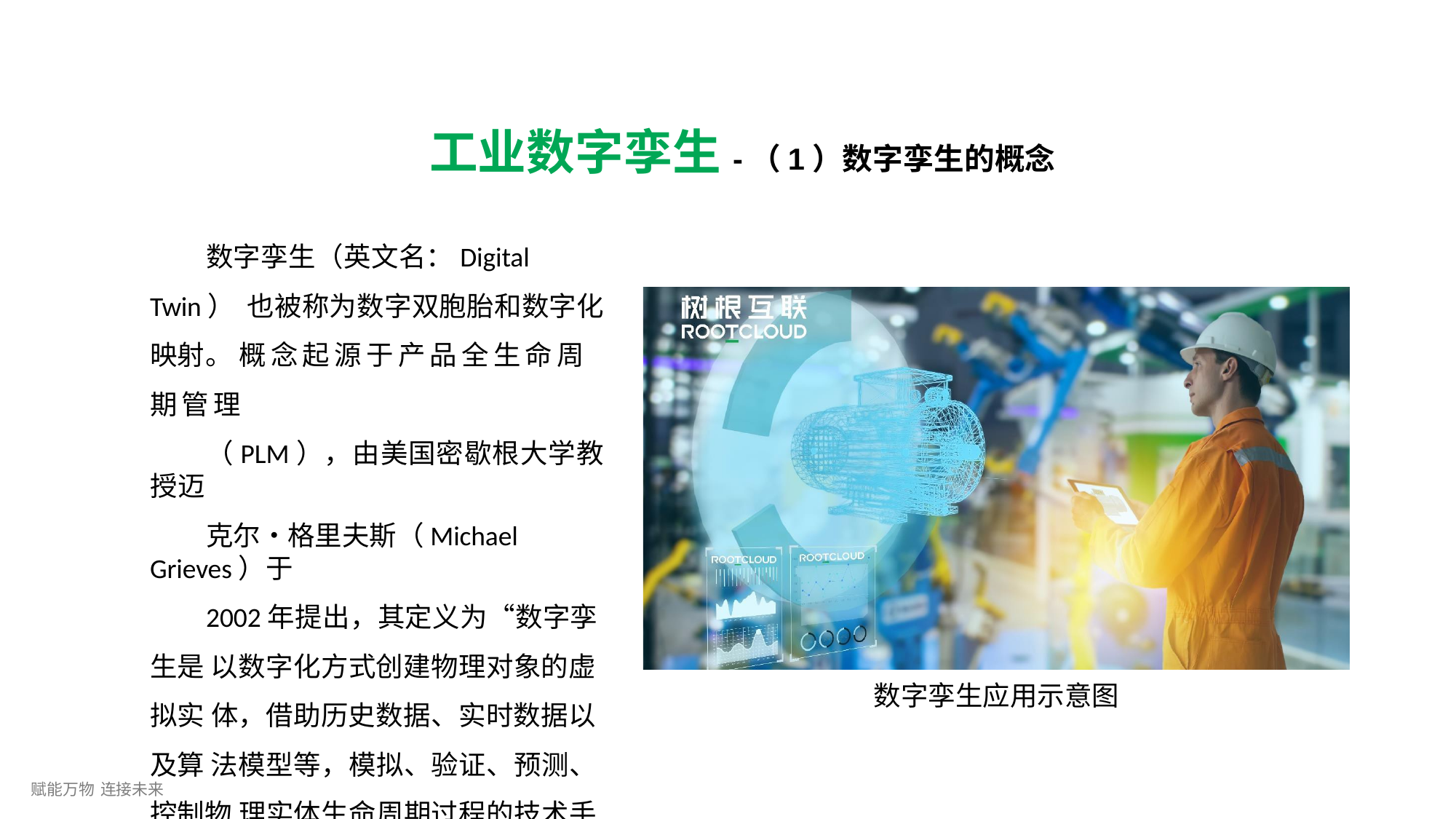

# 工业数字孪生-（1）数字孪生的概念
数字孪生（英文名：Digital Twin）  也被称为数字双胞胎和数字化映射。 概念起源于产品全生命周期管理
（PLM），由美国密歇根大学教授迈
克尔•格里夫斯（Michael Grieves）于
2002年提出，其定义为“数字孪生是 以数字化方式创建物理对象的虚拟实 体，借助历史数据、实时数据以及算 法模型等，模拟、验证、预测、控制物 理实体生命周期过程的技术手段”。

数字孪生应用示意图
赋能万物 连接未来